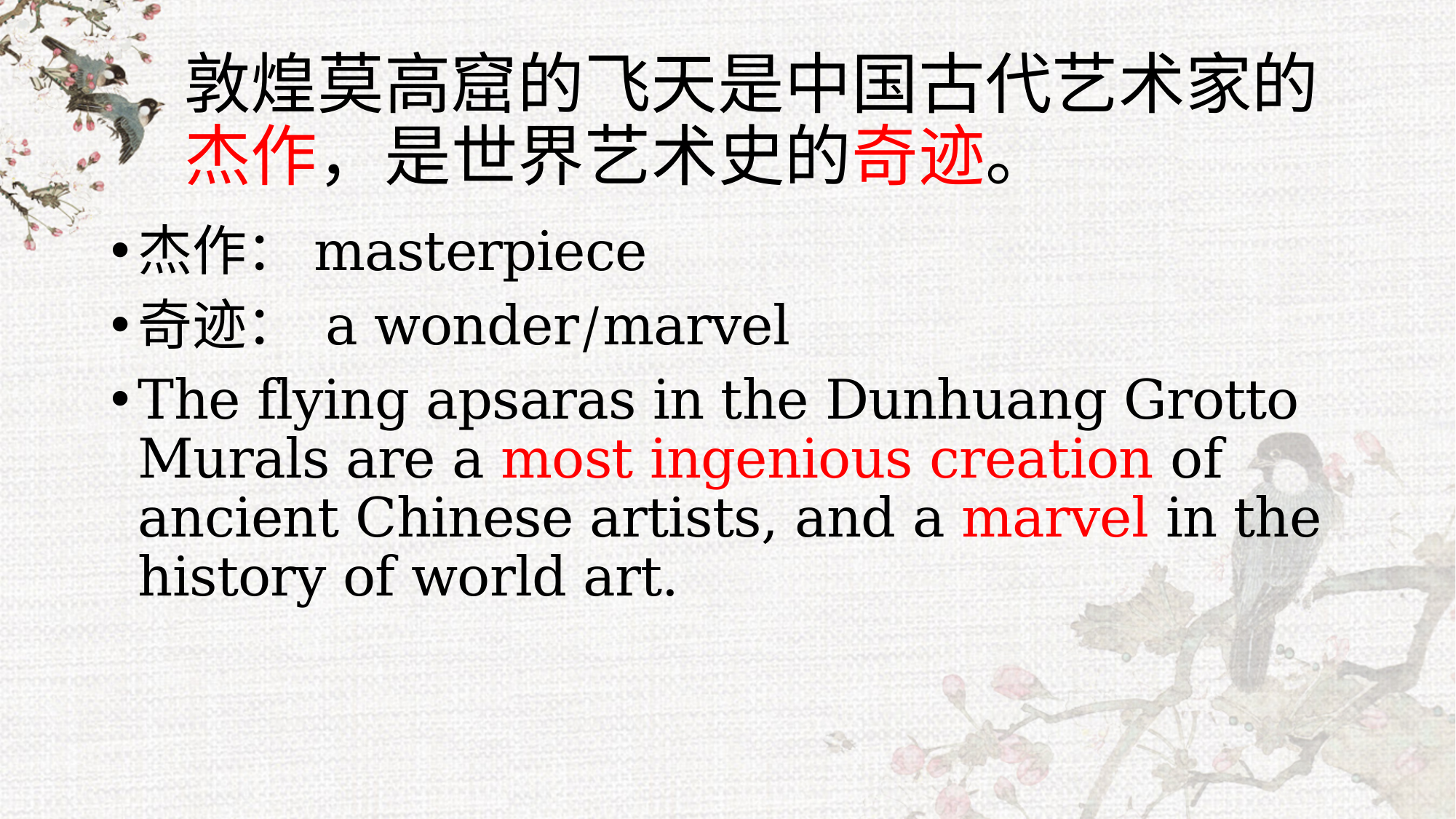

# 敦煌莫高窟的飞天是中国古代艺术家的杰作，是世界艺术史的奇迹。
杰作：masterpiece
奇迹： a wonder/marvel
The flying apsaras in the Dunhuang Grotto Murals are a most ingenious creation of ancient Chinese artists, and a marvel in the history of world art.